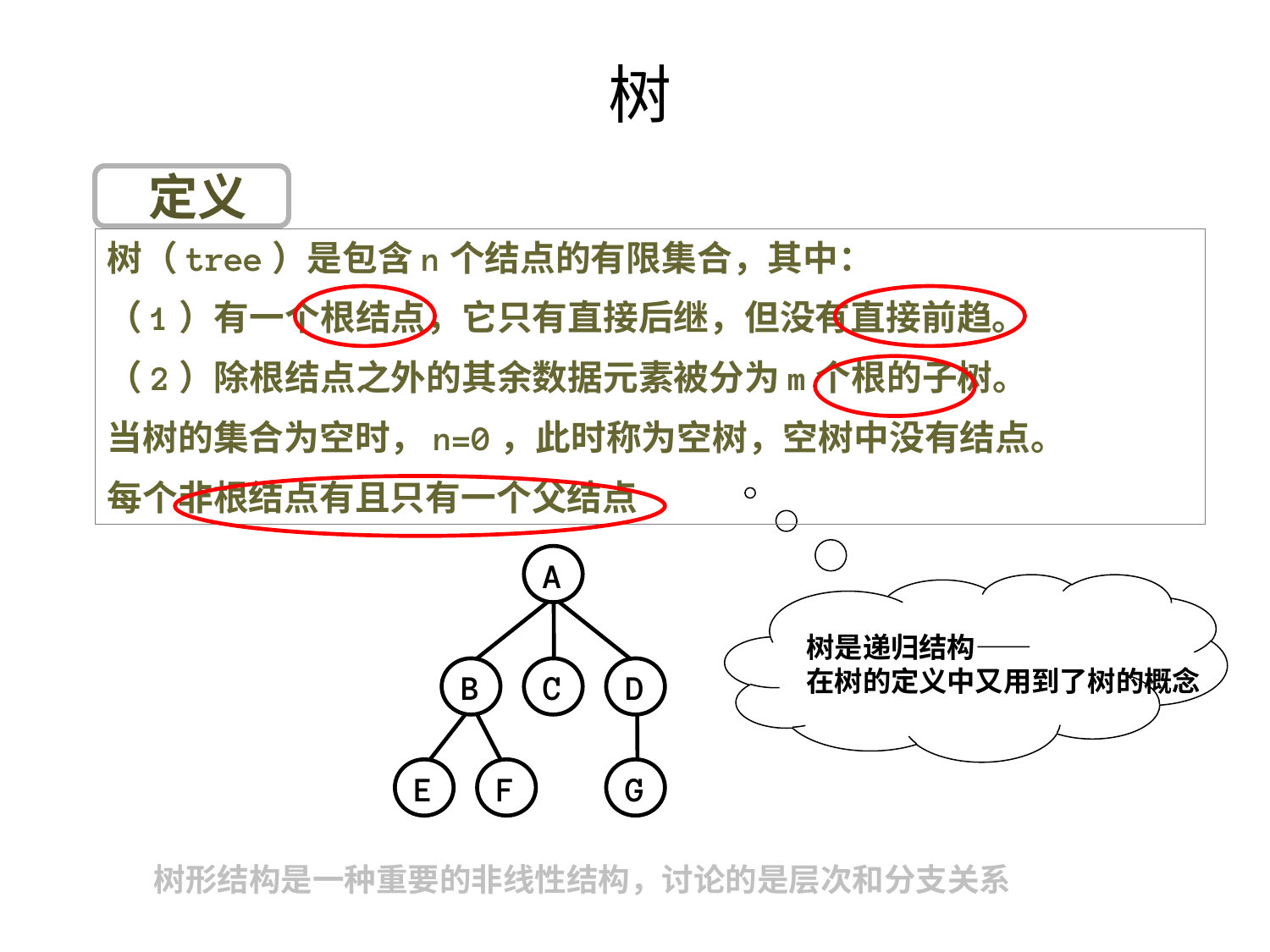

# 树
 定义
树（tree）是包含n个结点的有限集合，其中：
（1）有一个根结点，它只有直接后继，但没有直接前趋。
（2）除根结点之外的其余数据元素被分为m个根的子树。
当树的集合为空时，n=0，此时称为空树，空树中没有结点。
每个非根结点有且只有一个父结点

A

B
C
D

E
F
G
树是递归结构——
在树的定义中又用到了树的概念
树形结构是一种重要的非线性结构，讨论的是层次和分支关系
15